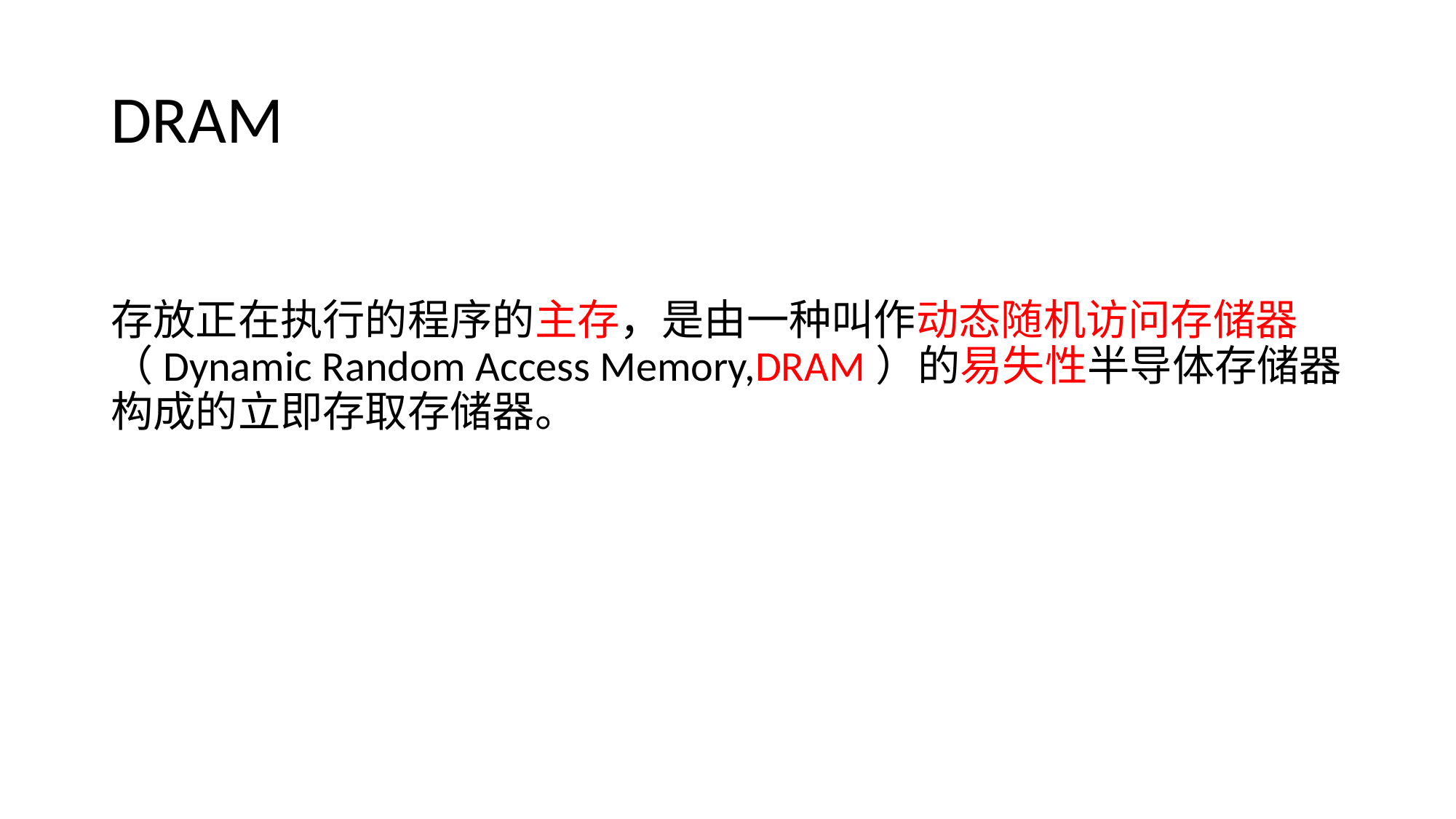

# DRAM

存放正在执行的程序的主存，是由一种叫作动态随机访问存储器（Dynamic Random Access Memory,DRAM）的易失性半导体存储器构成的立即存取存储器。